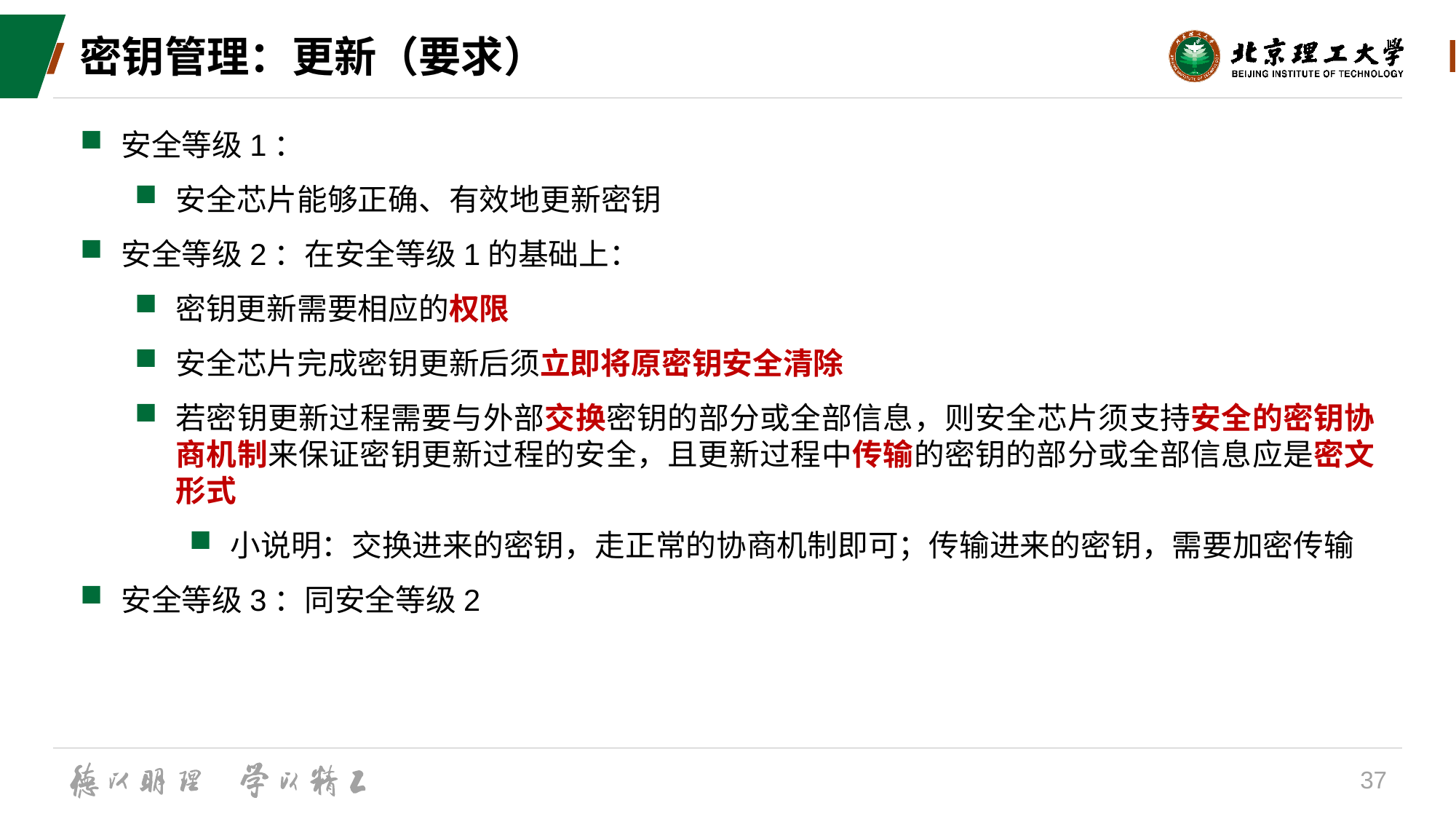

# 密钥管理：更新（要求）
安全等级1：
安全芯片能够正确、有效地更新密钥
安全等级2：在安全等级1的基础上：
密钥更新需要相应的权限
安全芯片完成密钥更新后须立即将原密钥安全清除
若密钥更新过程需要与外部交换密钥的部分或全部信息，则安全芯片须支持安全的密钥协商机制来保证密钥更新过程的安全，且更新过程中传输的密钥的部分或全部信息应是密文形式
小说明：交换进来的密钥，走正常的协商机制即可；传输进来的密钥，需要加密传输
安全等级3：同安全等级2